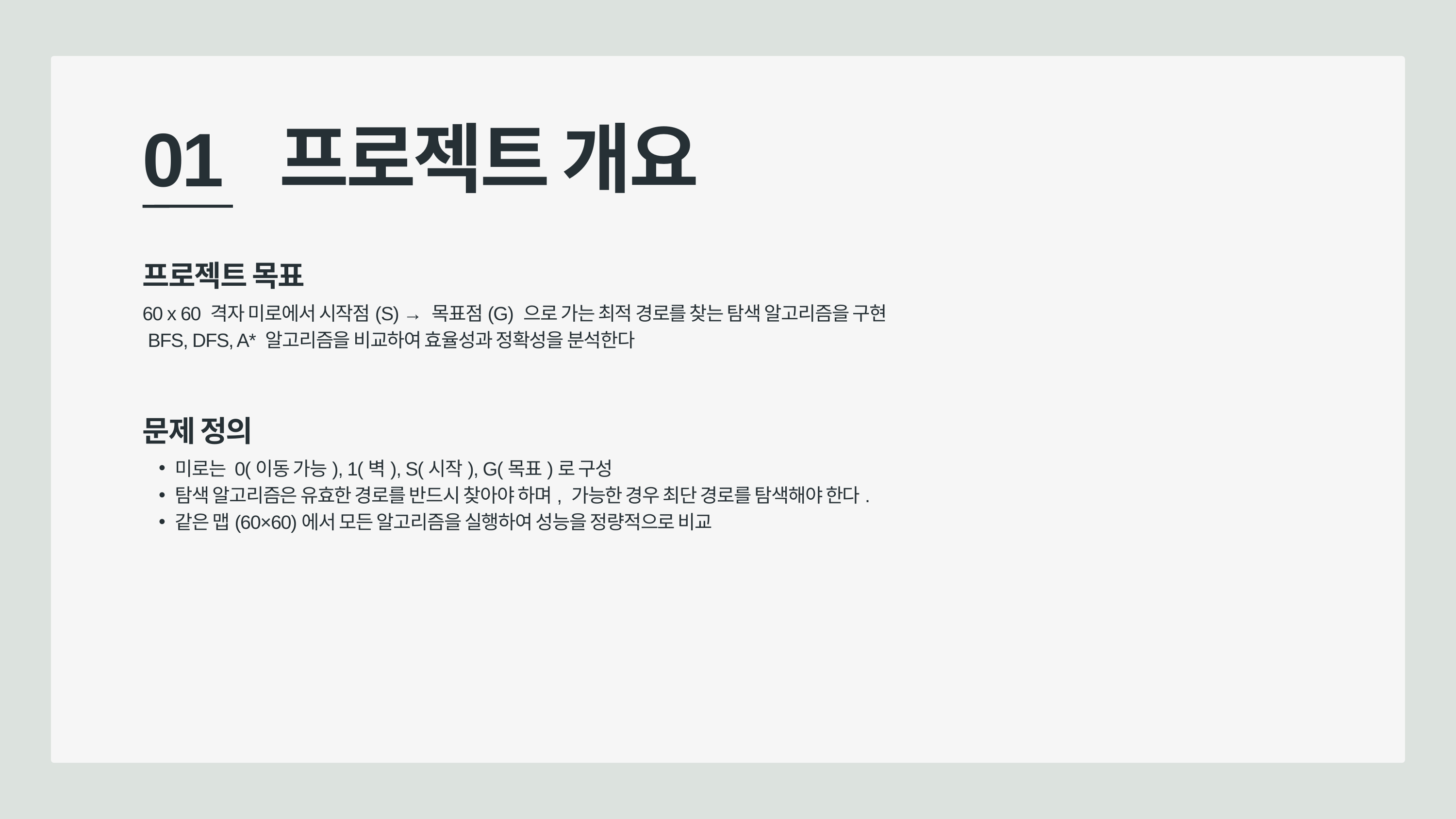

01  프로젝트 개요

프로젝트 목표
60 x 60 격자 미로에서 시작점(S) → 목표점(G) 으로 가는 최적 경로를 찾는 탐색 알고리즘을 구현
 BFS, DFS, A* 알고리즘을 비교하여 효율성과 정확성을 분석한다
문제 정의
미로는 0(이동 가능), 1(벽), S(시작), G(목표)로 구성
탐색 알고리즘은 유효한 경로를 반드시 찾아야 하며, 가능한 경우 최단 경로를 탐색해야 한다.
같은 맵(60×60)에서 모든 알고리즘을 실행하여 성능을 정량적으로 비교